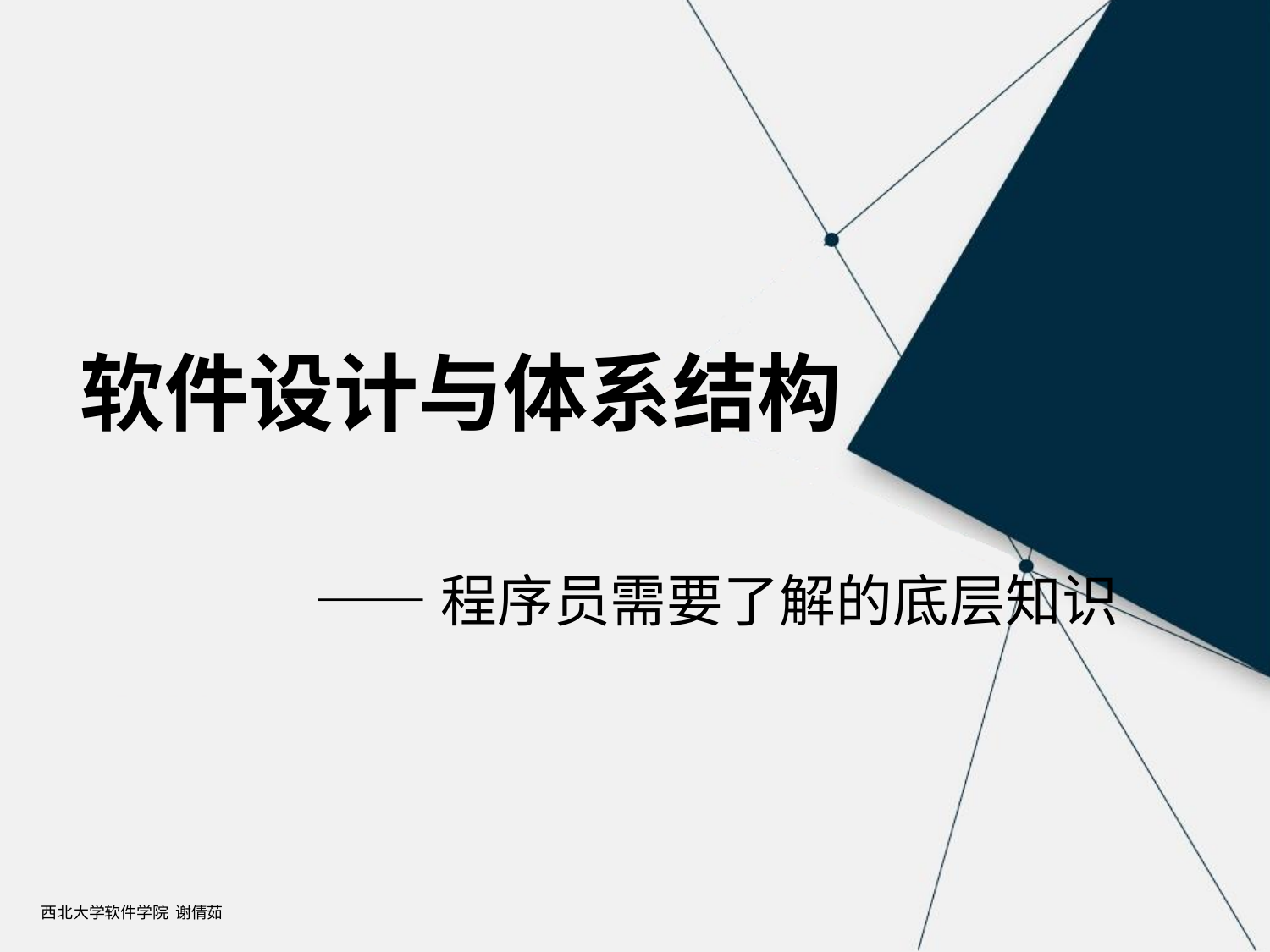

# 软件设计与体系结构
——程序员需要了解的底层知识
西北大学软件学院  谢倩茹